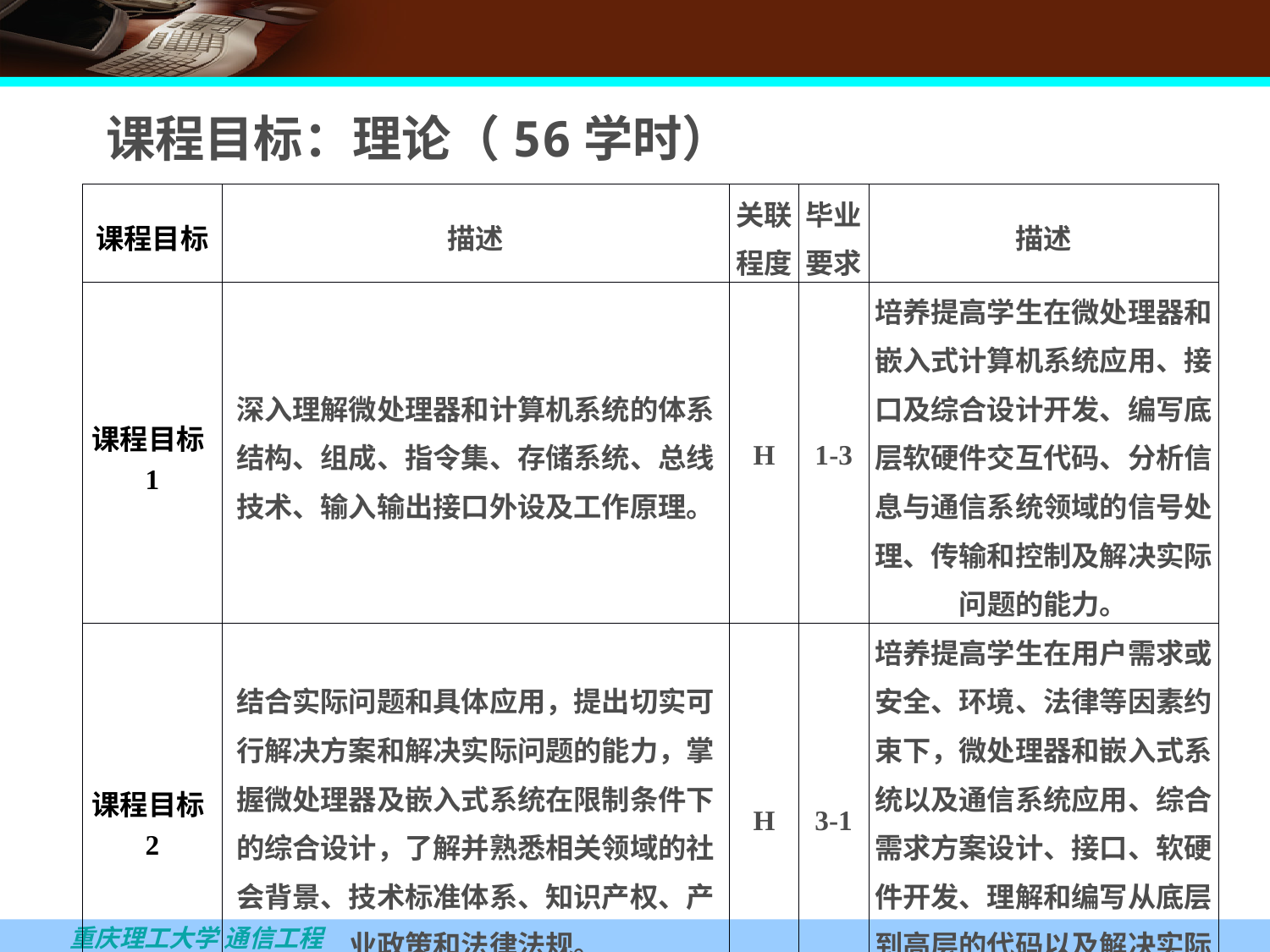

课程目标：理论（56学时）
| 课程目标 | 描述 | 关联程度 | 毕业要求 | 描述 |
| --- | --- | --- | --- | --- |
| 课程目标1 | 深入理解微处理器和计算机系统的体系结构、组成、指令集、存储系统、总线技术、输入输出接口外设及工作原理。 | H | 1-3 | 培养提高学生在微处理器和嵌入式计算机系统应用、接口及综合设计开发、编写底层软硬件交互代码、分析信息与通信系统领域的信号处理、传输和控制及解决实际问题的能力。 |
| 课程目标2 | 结合实际问题和具体应用，提出切实可行解决方案和解决实际问题的能力，掌握微处理器及嵌入式系统在限制条件下的综合设计，了解并熟悉相关领域的社会背景、技术标准体系、知识产权、产业政策和法律法规。 | H | 3-1 | 培养提高学生在用户需求或安全、环境、法律等因素约束下，微处理器和嵌入式系统以及通信系统应用、综合需求方案设计、接口、软硬件开发、理解和编写从底层到高层的代码以及解决实际问题的能力。 |